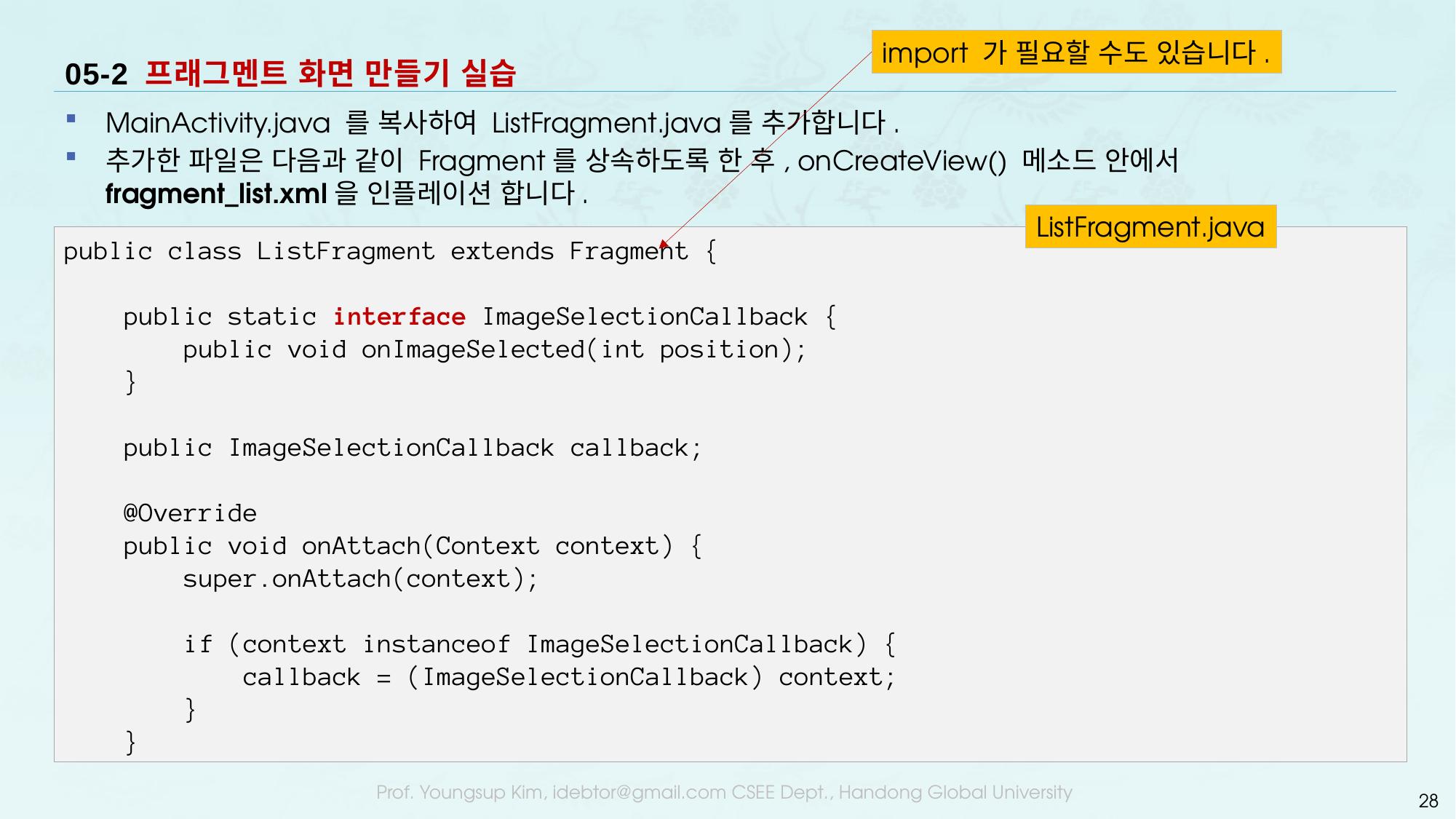

import 가 필요할 수도 있습니다.
# 05-2 프래그멘트 화면 만들기 실습
MainActivity.java 를 복사하여 ListFragment.java를 추가합니다.
추가한 파일은 다음과 같이 Fragment를 상속하도록 한 후, onCreateView() 메소드 안에서 fragment_list.xml을 인플레이션 합니다.

ListFragment.java
public class ListFragment extends Fragment {

    public static interface ImageSelectionCallback {
        public void onImageSelected(int position);
    }

    public ImageSelectionCallback callback;

    @Override
    public void onAttach(Context context) {
        super.onAttach(context);

        if (context instanceof ImageSelectionCallback) {
            callback = (ImageSelectionCallback) context;
        }
    }
28